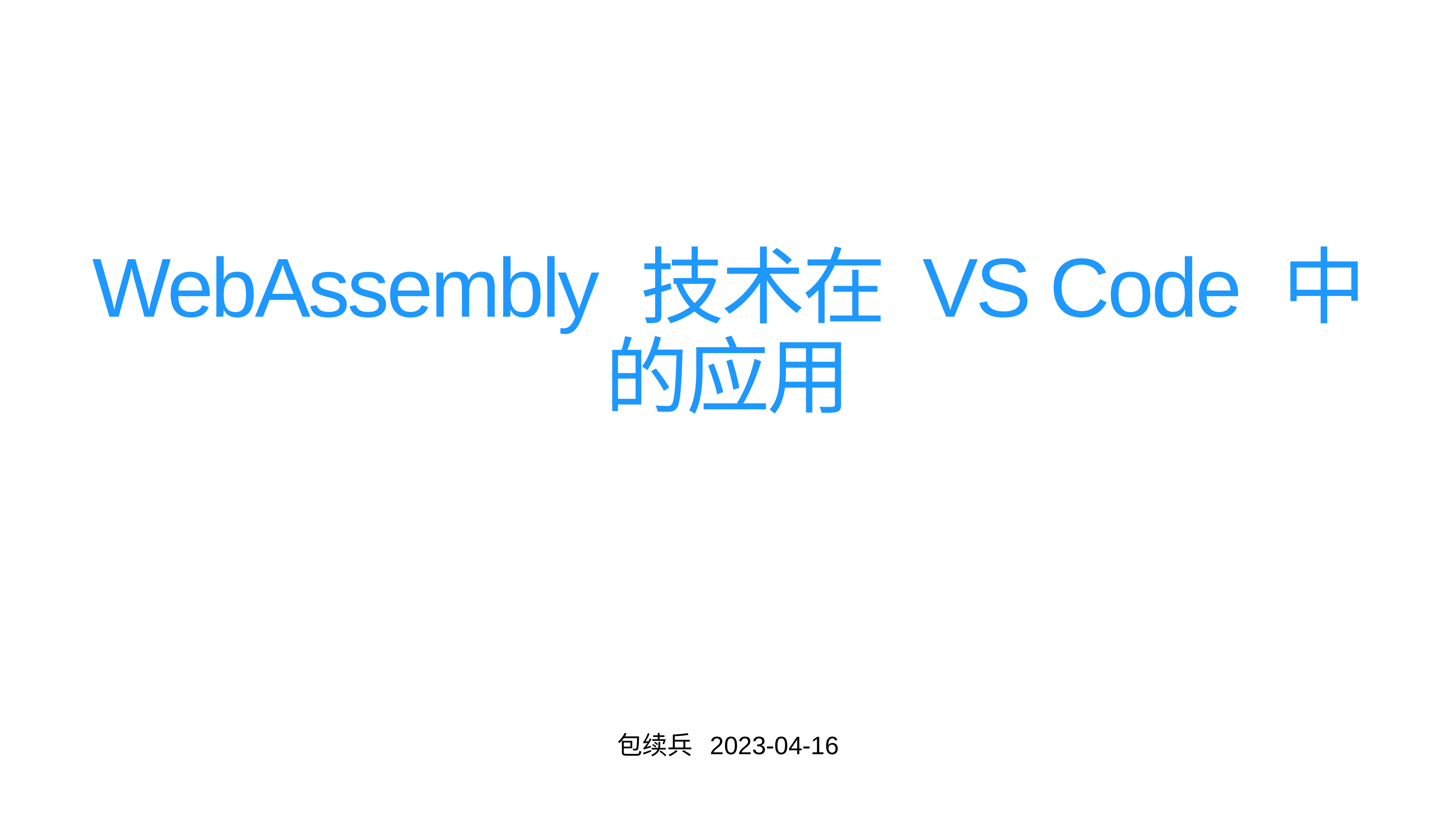

# WebAssembly 技术在 VS Code 中的应用
包续兵  2023-04-16